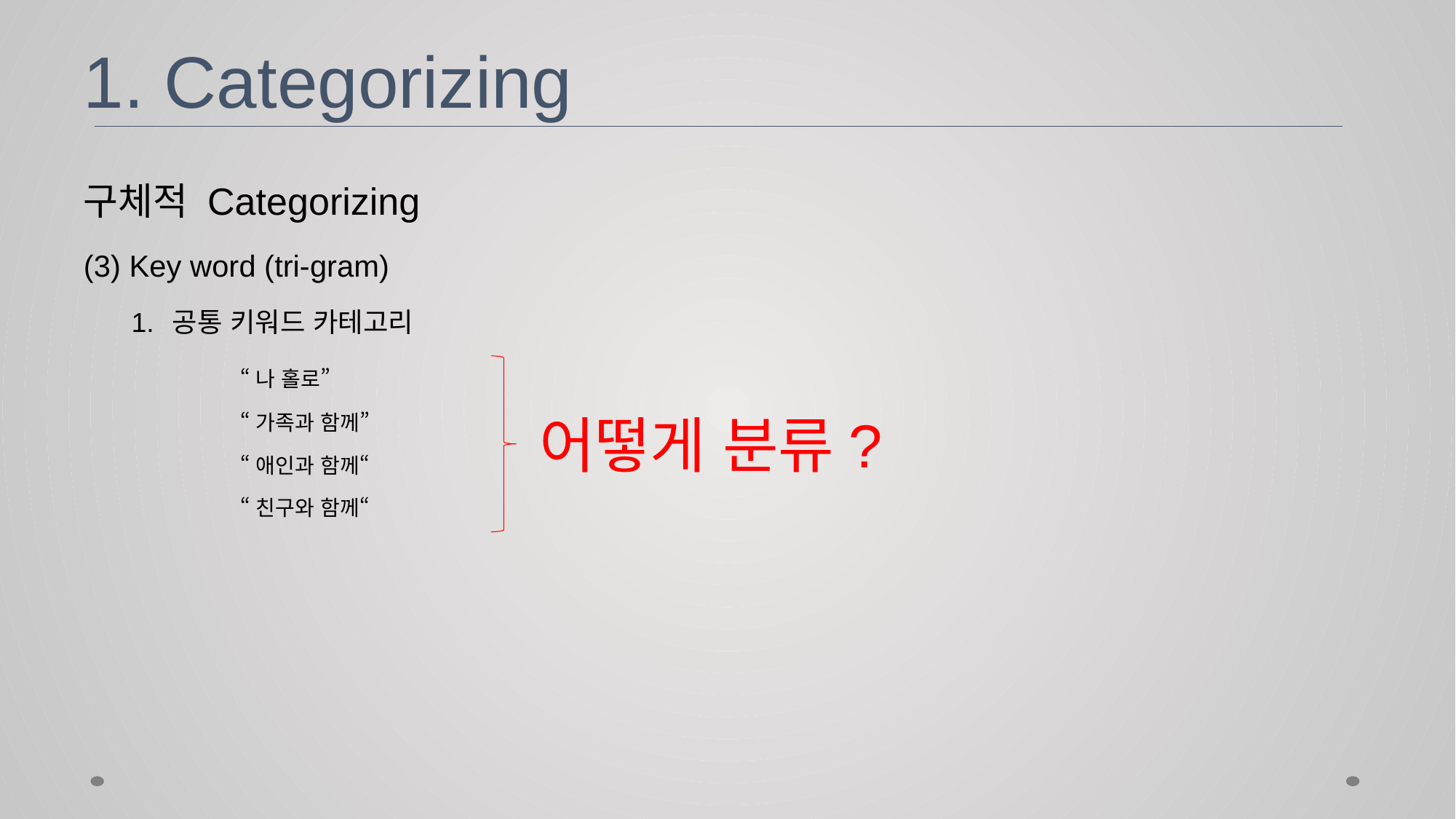

# 1. Categorizing
구체적 Categorizing
(3) Key word (tri-gram)
공통 키워드 카테고리
	“나 홀로”
	“가족과 함께”
	“애인과 함께“
	“친구와 함께“

어떻게 분류?